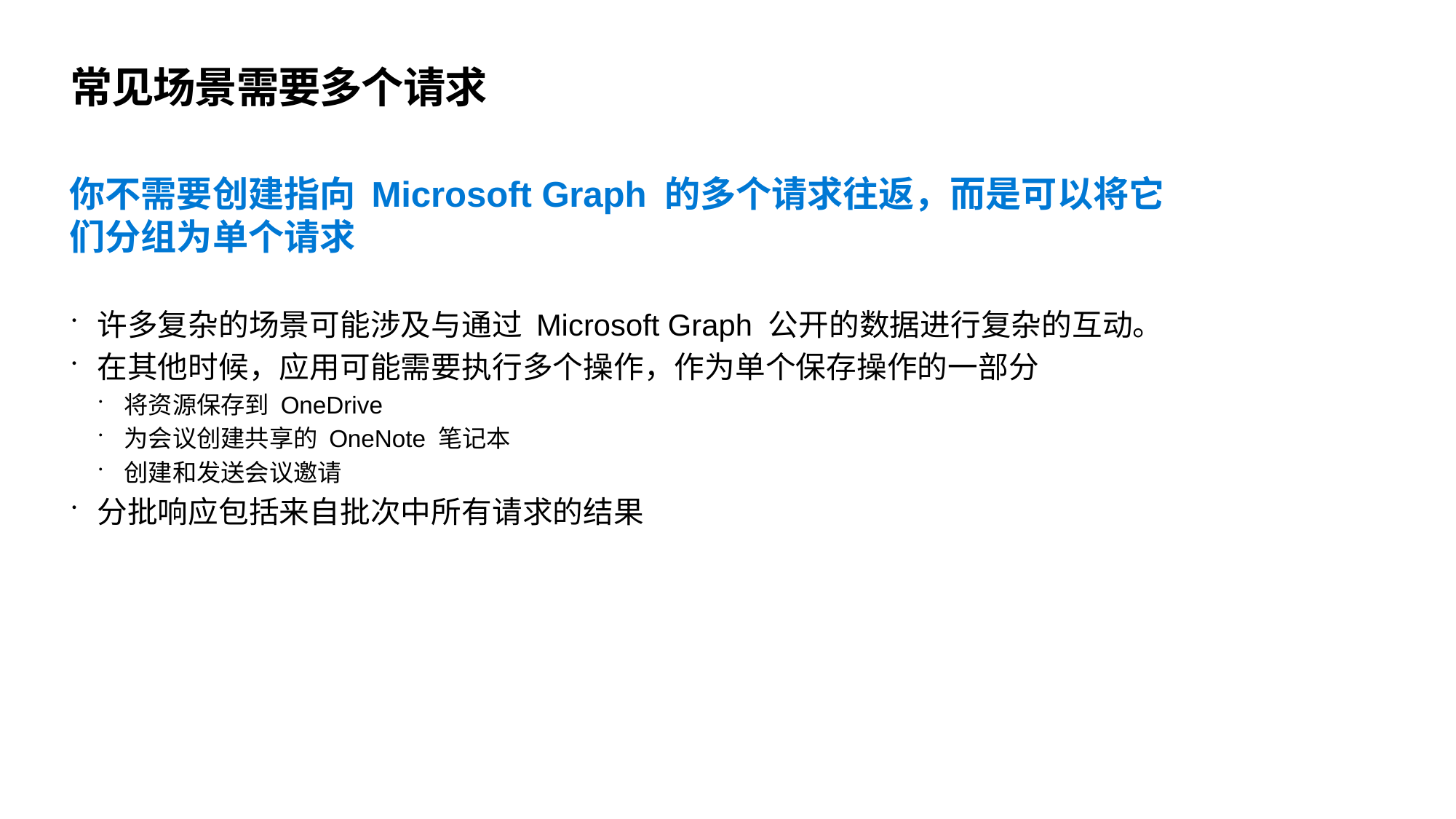

# 常见场景需要多个请求
你不需要创建指向 Microsoft Graph 的多个请求往返，而是可以将它们分组为单个请求

许多复杂的场景可能涉及与通过 Microsoft Graph 公开的数据进行复杂的互动。
在其他时候，应用可能需要执行多个操作，作为单个保存操作的一部分
将资源保存到 OneDrive
为会议创建共享的 OneNote 笔记本
创建和发送会议邀请
分批响应包括来自批次中所有请求的结果